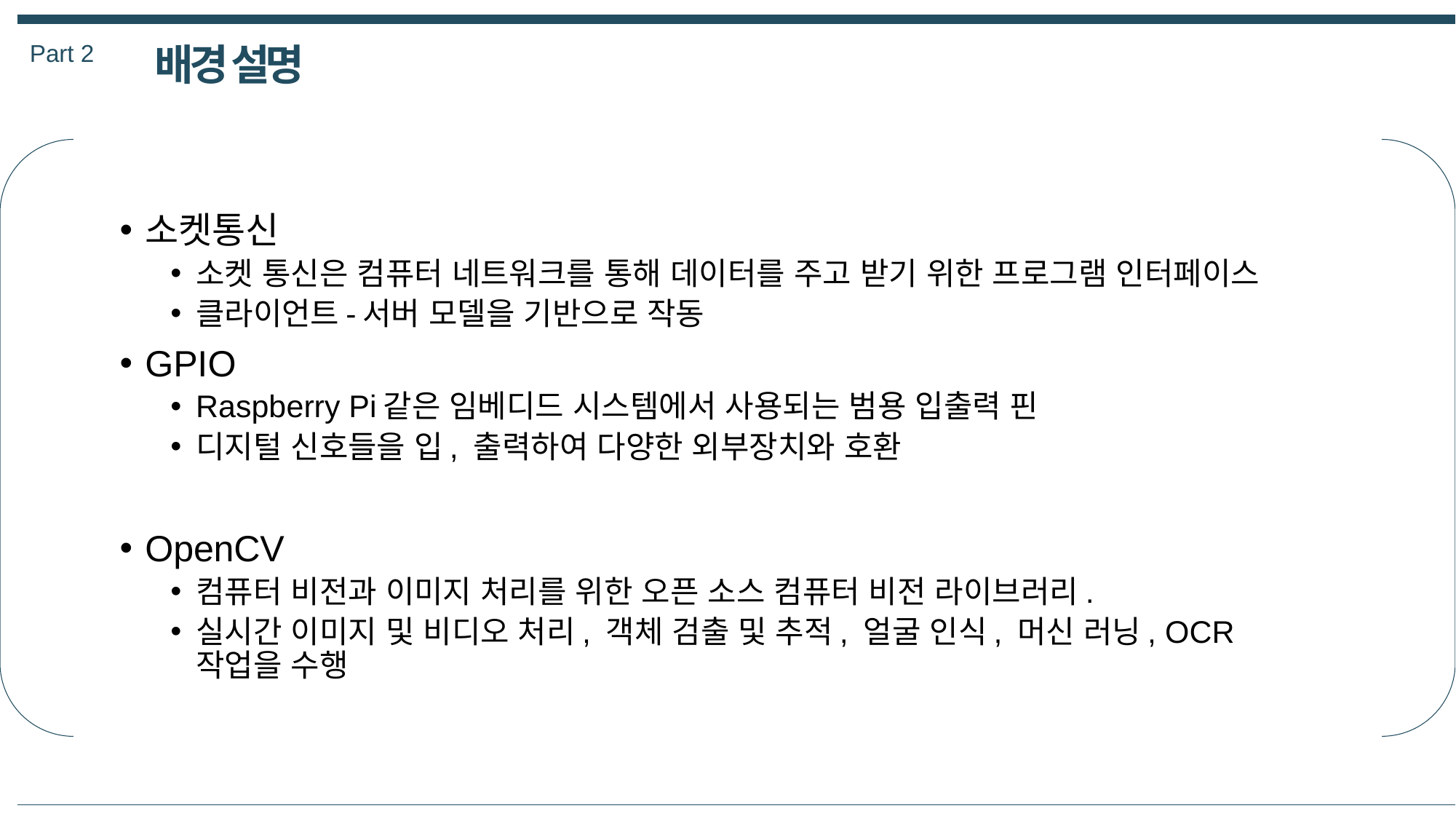

Part 2
배경 설명

소켓통신
소켓 통신은 컴퓨터 네트워크를 통해 데이터를 주고 받기 위한 프로그램 인터페이스
클라이언트-서버 모델을 기반으로 작동
GPIO
Raspberry Pi같은 임베디드 시스템에서 사용되는 범용 입출력 핀
디지털 신호들을 입, 출력하여 다양한 외부장치와 호환

OpenCV
컴퓨터 비전과 이미지 처리를 위한 오픈 소스 컴퓨터 비전 라이브러리.
실시간 이미지 및 비디오 처리, 객체 검출 및 추적, 얼굴 인식, 머신 러닝, OCR 작업을 수행